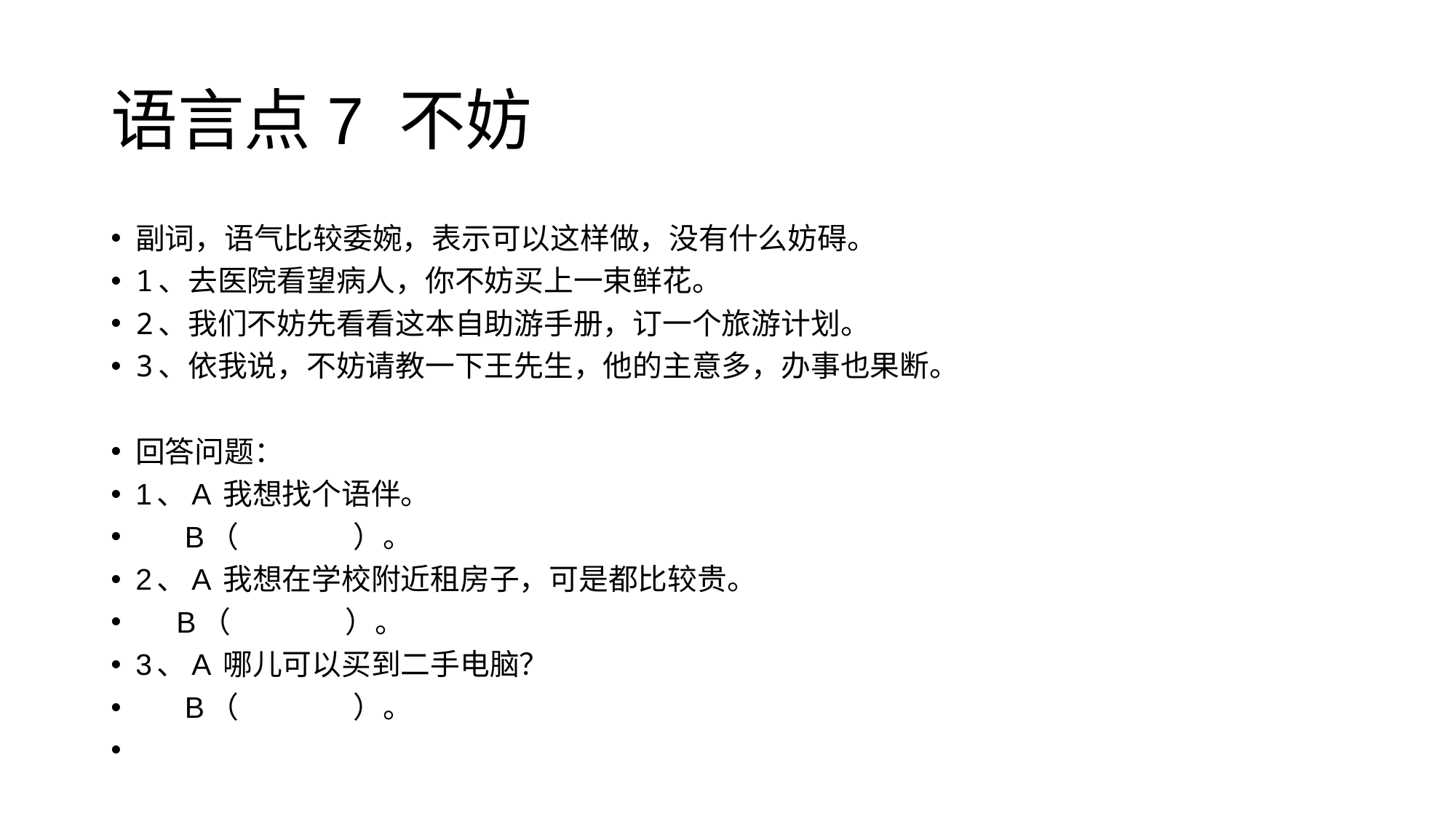

# 语言点7 不妨
副词，语气比较委婉，表示可以这样做，没有什么妨碍。
1、去医院看望病人，你不妨买上一束鲜花。
2、我们不妨先看看这本自助游手册，订一个旅游计划。
3、依我说，不妨请教一下王先生，他的主意多，办事也果断。

回答问题：
1、A 我想找个语伴。
      B（                 ）。
2、A 我想在学校附近租房子，可是都比较贵。
     B（                 ）。
3、A 哪儿可以买到二手电脑？
      B（                 ）。